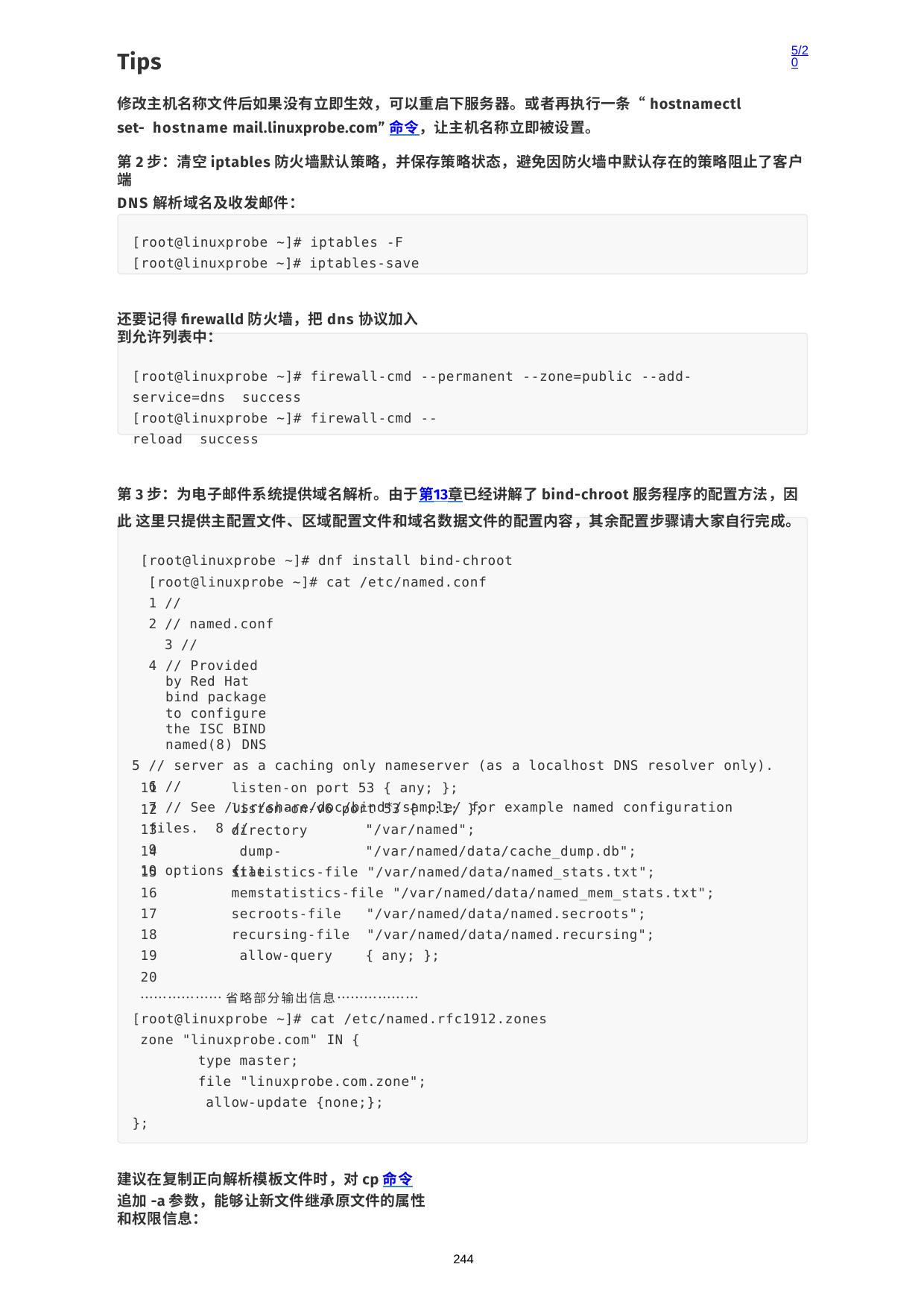

5/20
Tips
修改主机名称文件后如果没有立即生效，可以重启下服务器。或者再执行一条“hostnamectl set-  hostname mail.linuxprobe.com”命令，让主机名称立即被设置。
第2步：清空iptables防火墙默认策略，并保存策略状态，避免因防火墙中默认存在的策略阻止了客户端
DNS解析域名及收发邮件：

[root@linuxprobe ~]# iptables -F  [root@linuxprobe ~]# iptables-save

还要记得firewalld防火墙，把dns协议加入到允许列表中：

[root@linuxprobe ~]# firewall-cmd --permanent --zone=public --add-service=dns  success
[root@linuxprobe ~]# firewall-cmd --reload  success

第3步：为电子邮件系统提供域名解析。由于第13章已经讲解了bind-chroot服务程序的配置方法，因此 这里只提供主配置文件、区域配置文件和域名数据文件的配置内容，其余配置步骤请大家自行完成。

[root@linuxprobe ~]# dnf install bind-chroot  [root@linuxprobe ~]# cat /etc/named.conf
1 //
2 // named.conf   3 //
// Provided by Red Hat bind package to configure the ISC BIND named(8) DNS
// server as a caching only nameserver (as a localhost DNS resolver only).  6 //
7 // See /usr/share/doc/bind*/sample/ for example named configuration files.  8 //
9
10 options {

11
12
13
14
15
16
17
18
19
20
listen-on port 53 { any; };  listen-on-v6 port 53 { ::1; };
directory  dump-file
"/var/named";  "/var/named/data/cache_dump.db";
statistics-file "/var/named/data/named_stats.txt";  memstatistics-file "/var/named/data/named_mem_stats.txt";
secroots-file  recursing-file  allow-query
"/var/named/data/named.secroots";  "/var/named/data/named.recursing";
{ any; };
………………省略部分输出信息………………
[root@linuxprobe ~]# cat /etc/named.rfc1912.zones  zone "linuxprobe.com" IN {
type master;
file "linuxprobe.com.zone";  allow-update {none;};
};

建议在复制正向解析模板文件时，对cp命令追加-a参数，能够让新文件继承原文件的属性和权限信息：
244